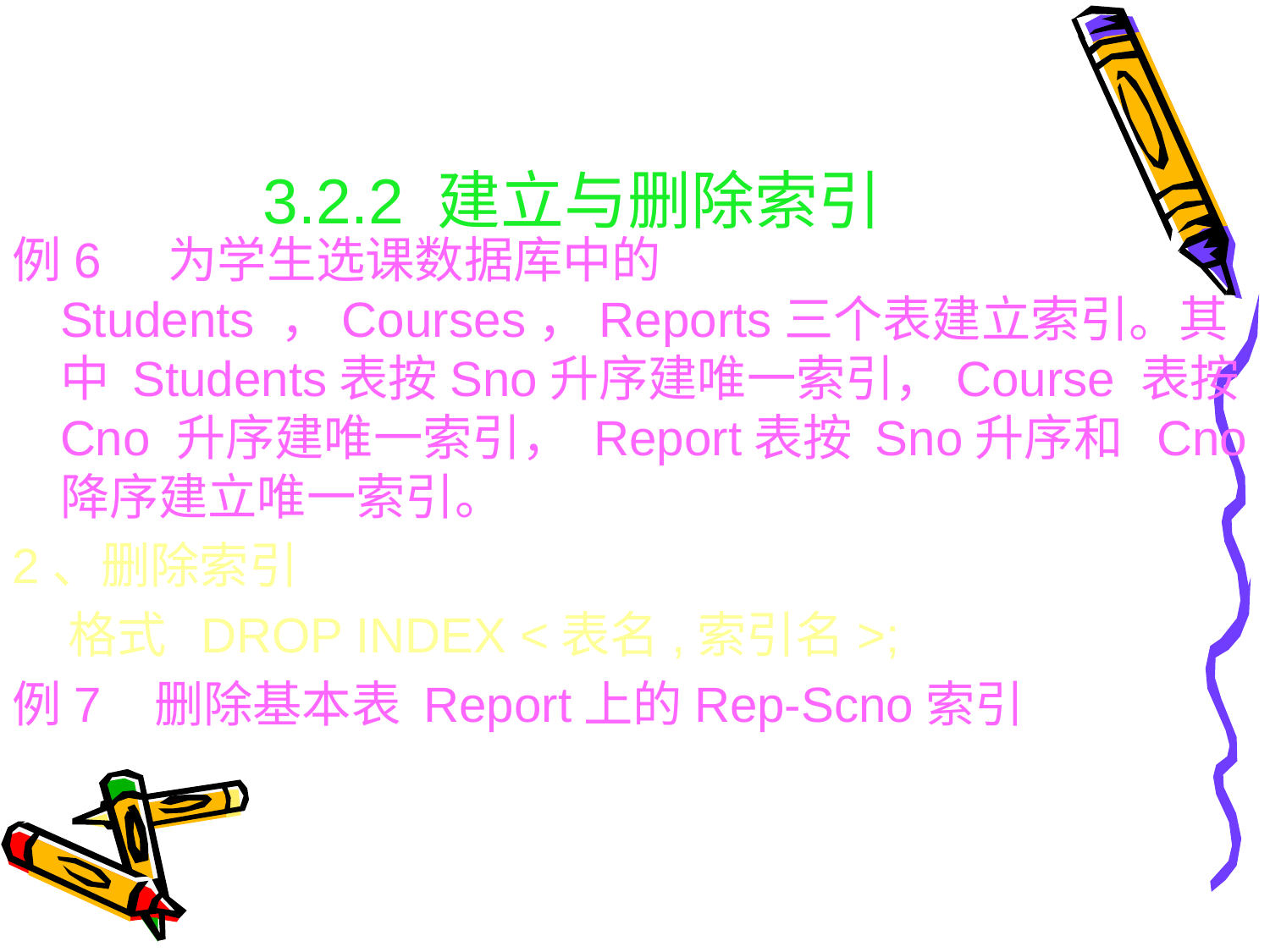

# 3.2.2 建立与删除索引
例6    为学生选课数据库中的Students ，Courses，Reports三个表建立索引。其中 Students表按Sno升序建唯一索引，Course 表按Cno 升序建唯一索引， Report表按 Sno升序和  Cno降序建立唯一索引。
2、删除索引
    格式  DROP INDEX <表名,索引名>;
例7   删除基本表 Report上的Rep-Scno索引